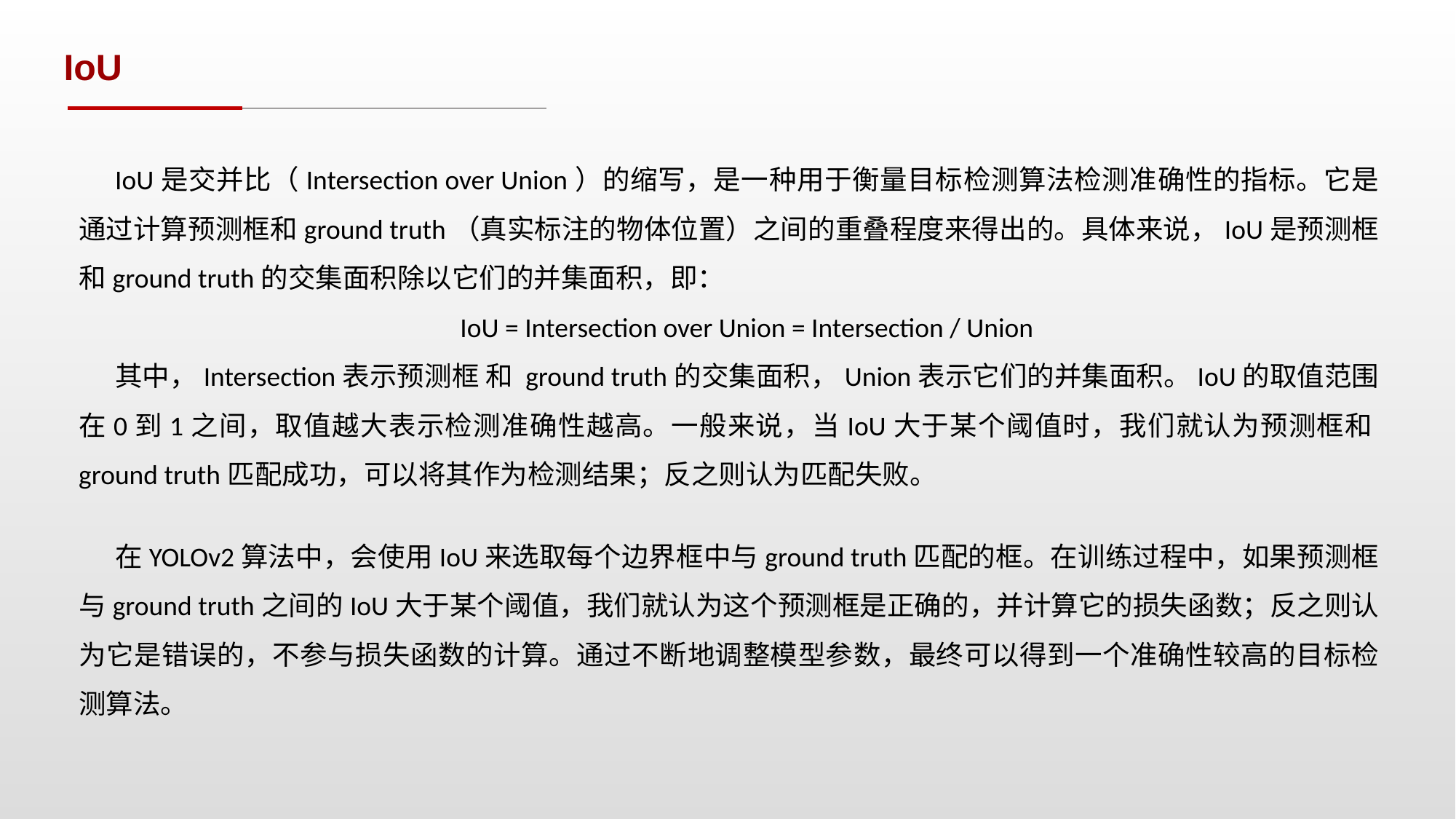

IoU
IoU是交并比（Intersection over Union）的缩写，是一种用于衡量目标检测算法检测准确性的指标。它是通过计算预测框和ground truth（真实标注的物体位置）之间的重叠程度来得出的。具体来说，IoU是预测框和ground truth的交集面积除以它们的并集面积，即：
IoU = Intersection over Union = Intersection / Union
其中，Intersection表示预测框 和 ground truth的交集面积，Union表示它们的并集面积。IoU的取值范围在0到1之间，取值越大表示检测准确性越高。一般来说，当IoU大于某个阈值时，我们就认为预测框和ground truth匹配成功，可以将其作为检测结果；反之则认为匹配失败。

在YOLOv2算法中，会使用IoU来选取每个边界框中与ground truth匹配的框。在训练过程中，如果预测框与ground truth之间的IoU大于某个阈值，我们就认为这个预测框是正确的，并计算它的损失函数；反之则认为它是错误的，不参与损失函数的计算。通过不断地调整模型参数，最终可以得到一个准确性较高的目标检测算法。